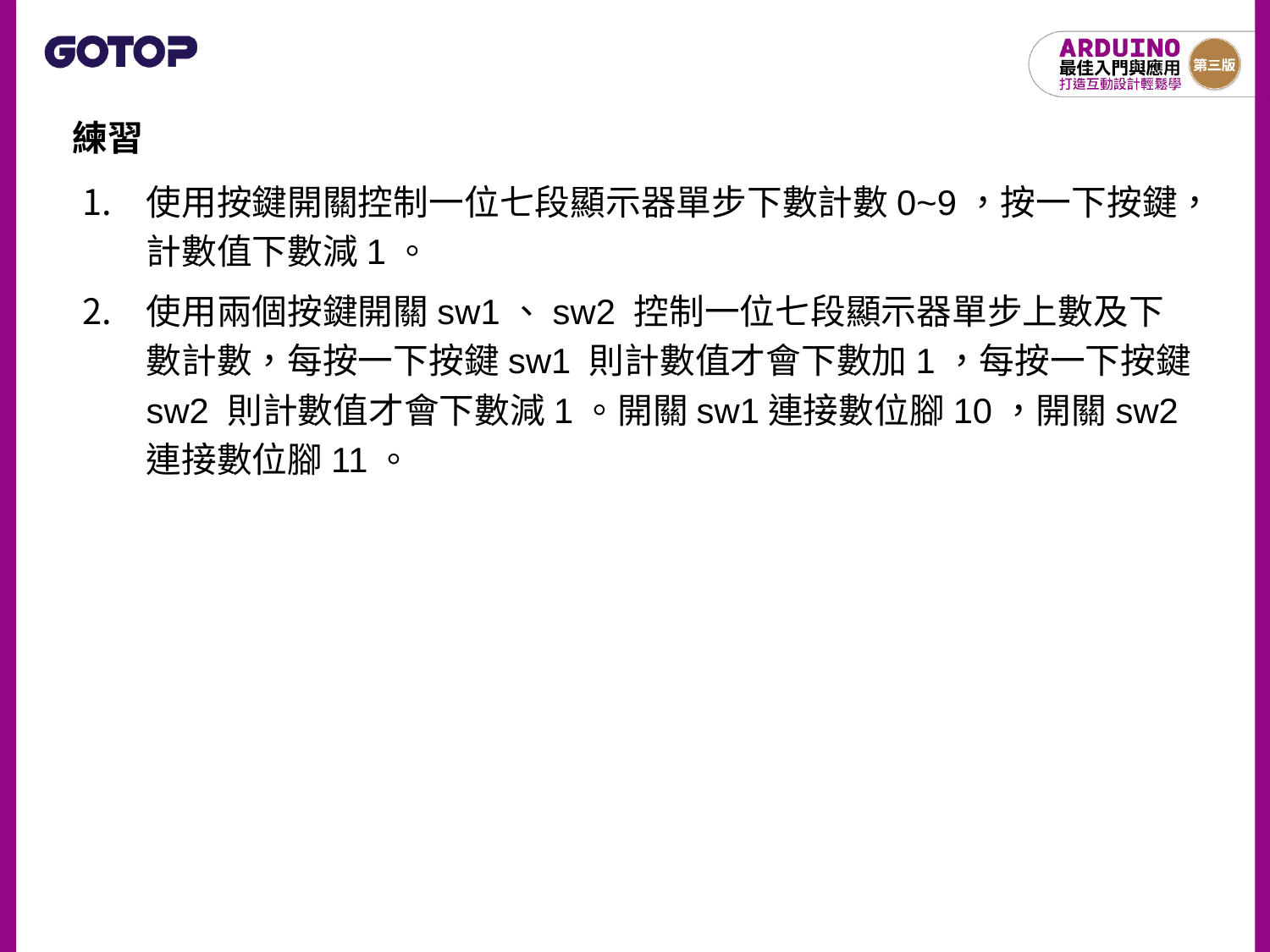

練習
使用按鍵開關控制一位七段顯示器單步下數計數0~9，按一下按鍵，計數值下數減1。
使用兩個按鍵開關sw1、sw2 控制一位七段顯示器單步上數及下數計數，每按一下按鍵sw1 則計數值才會下數加1，每按一下按鍵sw2 則計數值才會下數減1。開關sw1連接數位腳10，開關sw2 連接數位腳11。